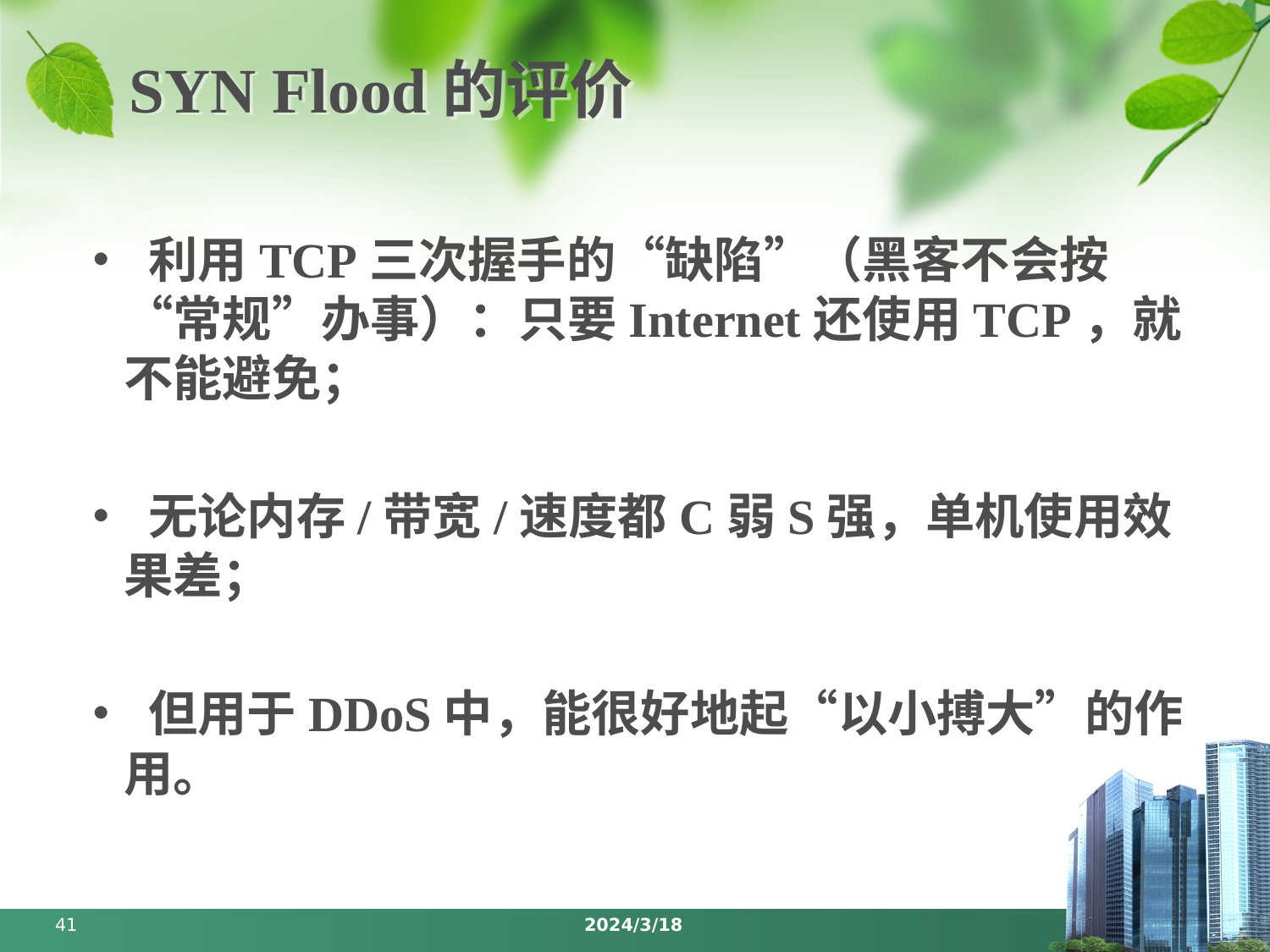

# SYN Flood的评价
• 利用TCP三次握手的“缺陷”（黑客不会按“常规”办事）：只要Internet还使用TCP，就不能避免；

• 无论内存/带宽/速度都C弱S强，单机使用效果差；

• 但用于DDoS中，能很好地起“以小搏大”的作用。
41
2024/3/18